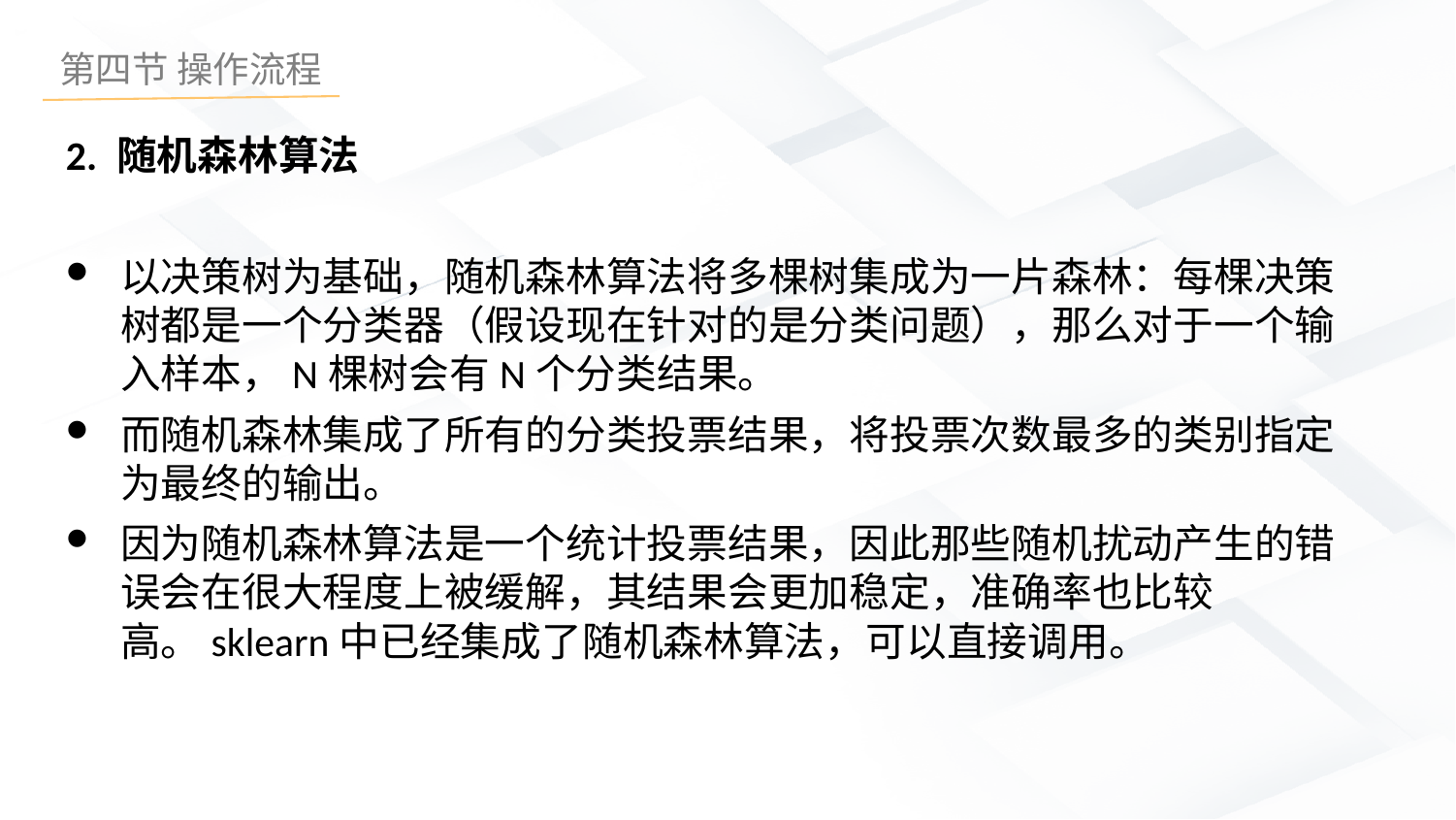

2. 随机森林算法

以决策树为基础，随机森林算法将多棵树集成为一片森林：每棵决策树都是一个分类器（假设现在针对的是分类问题），那么对于一个输入样本，N棵树会有N个分类结果。
而随机森林集成了所有的分类投票结果，将投票次数最多的类别指定为最终的输出。
因为随机森林算法是一个统计投票结果，因此那些随机扰动产生的错误会在很大程度上被缓解，其结果会更加稳定，准确率也比较高。sklearn中已经集成了随机森林算法，可以直接调用。